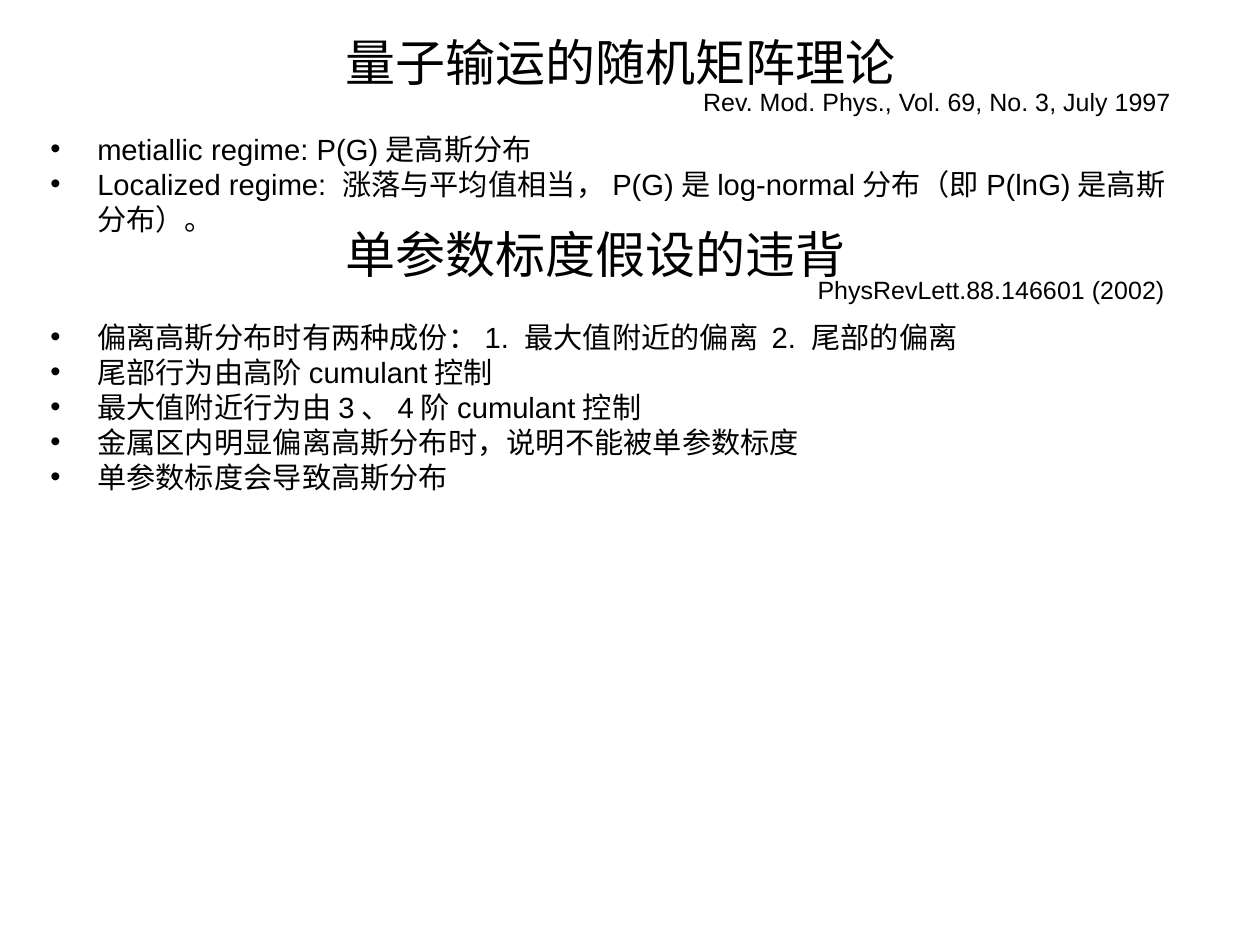

量子输运的随机矩阵理论
Rev. Mod. Phys., Vol. 69, No. 3, July 1997
metiallic regime: P(G)是高斯分布
Localized regime: 涨落与平均值相当，P(G)是log-normal分布（即P(lnG)是高斯分布）。
单参数标度假设的违背
PhysRevLett.88.146601 (2002)
偏离高斯分布时有两种成份：1. 最大值附近的偏离 2. 尾部的偏离
尾部行为由高阶cumulant控制
最大值附近行为由3、4阶cumulant控制
金属区内明显偏离高斯分布时，说明不能被单参数标度
单参数标度会导致高斯分布